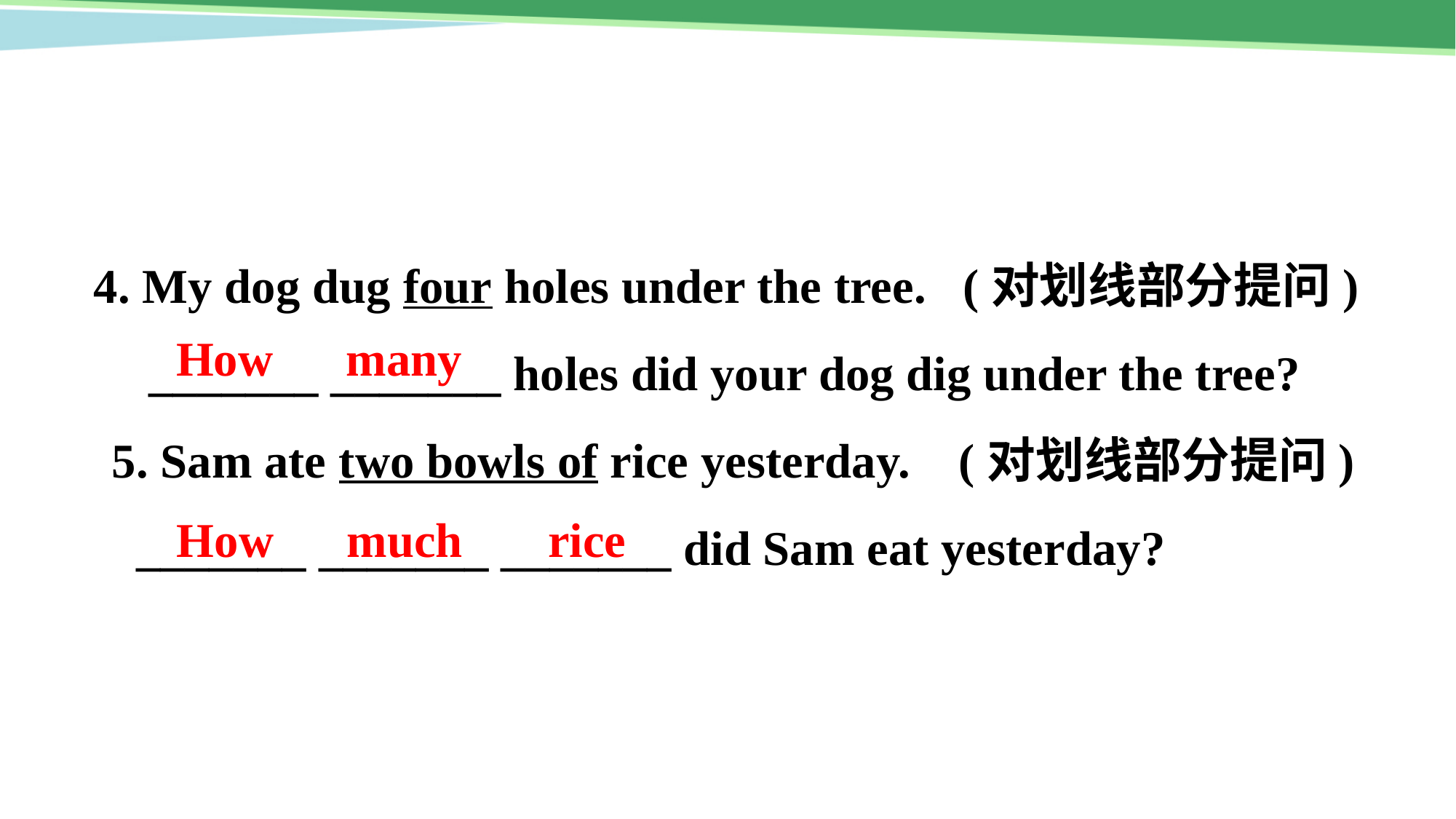

4. My dog dug four holes under the tree.   (对划线部分提问)
   _______ _______ holes did your dog dig under the tree?
5. Sam ate two bowls of rice yesterday.    (对划线部分提问)
  _______ _______ _______ did Sam eat yesterday?
How      many
How      much       rice